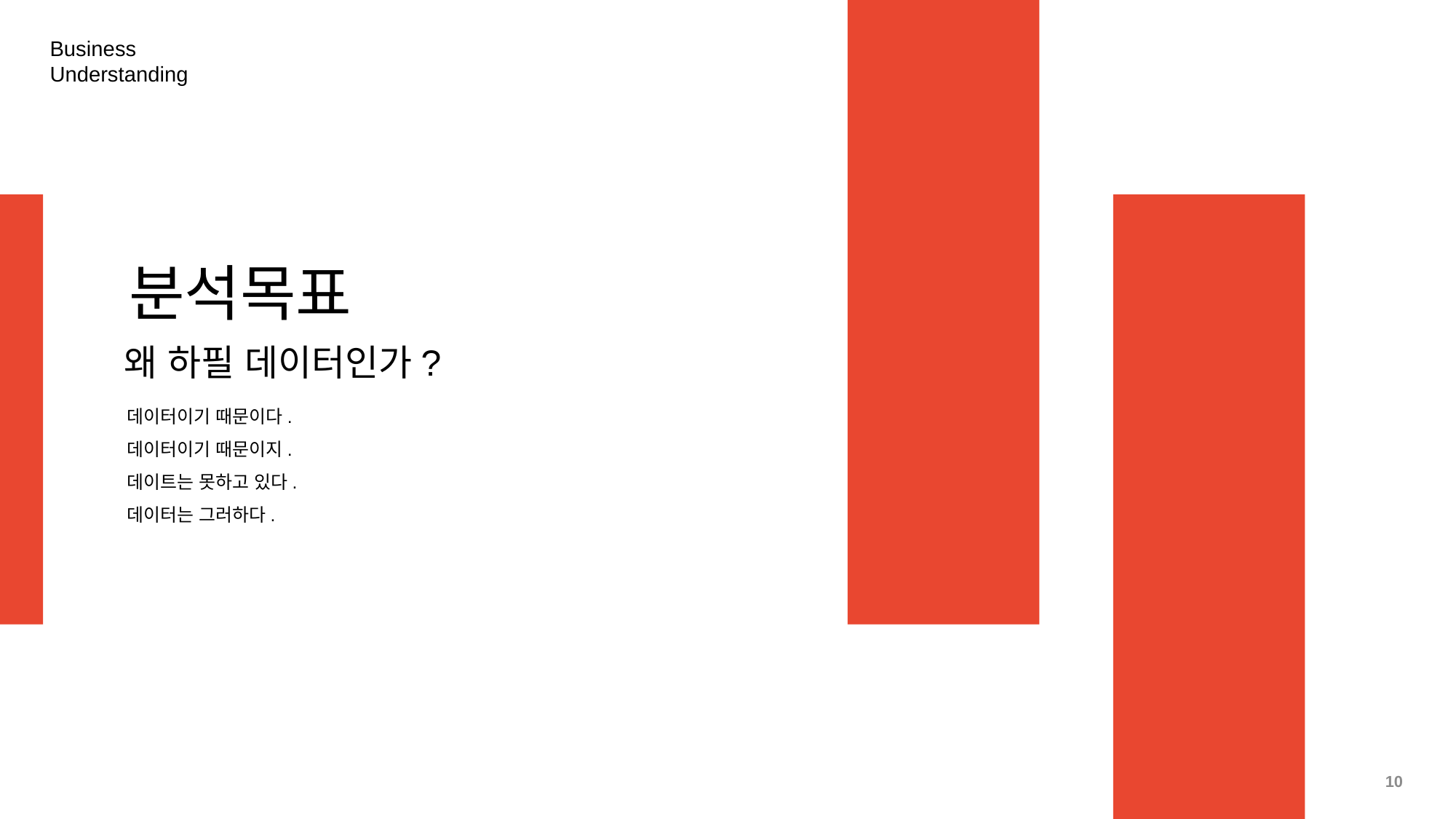

Business
Understanding

분석목표
왜 하필 데이터인가?

데이터이기 때문이다.
데이터이기 때문이지.
데이트는 못하고 있다.
데이터는 그러하다.
10